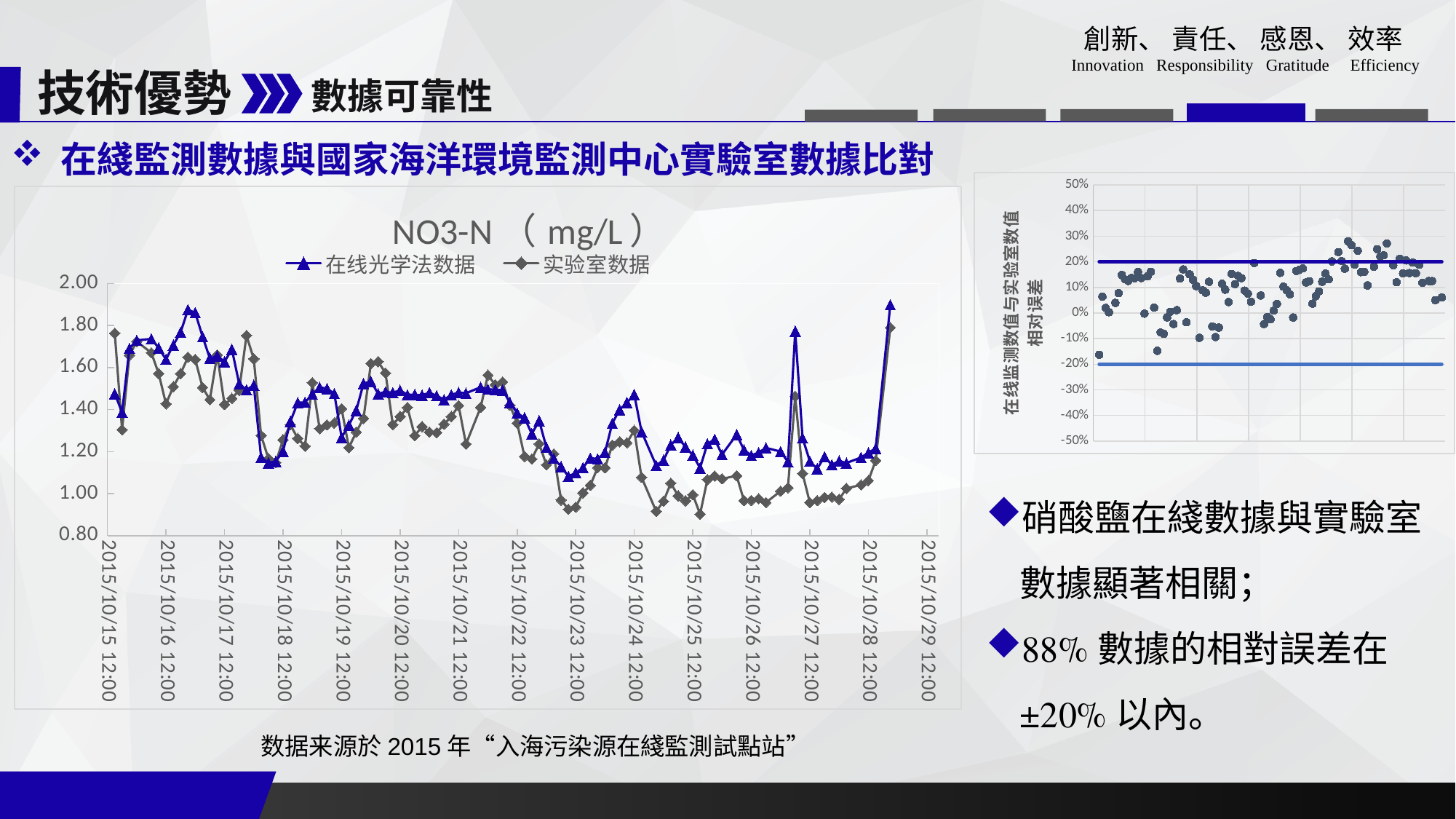

技術優勢
數據可靠性

 在綫監測數據與國家海洋環境監測中心實驗室數據比對

### Chart

| Category |  |  |  |
|---|---|---|---|

### Chart: NO3-N（mg/L）

| Category | 在线光学法数据 | 实验室数据 |
|---|---|---|
硝酸鹽在綫數據與實驗室數據顯著相關；
88%數據的相對誤差在±20%以內。
数据来源於2015年“入海污染源在綫監測試點站”